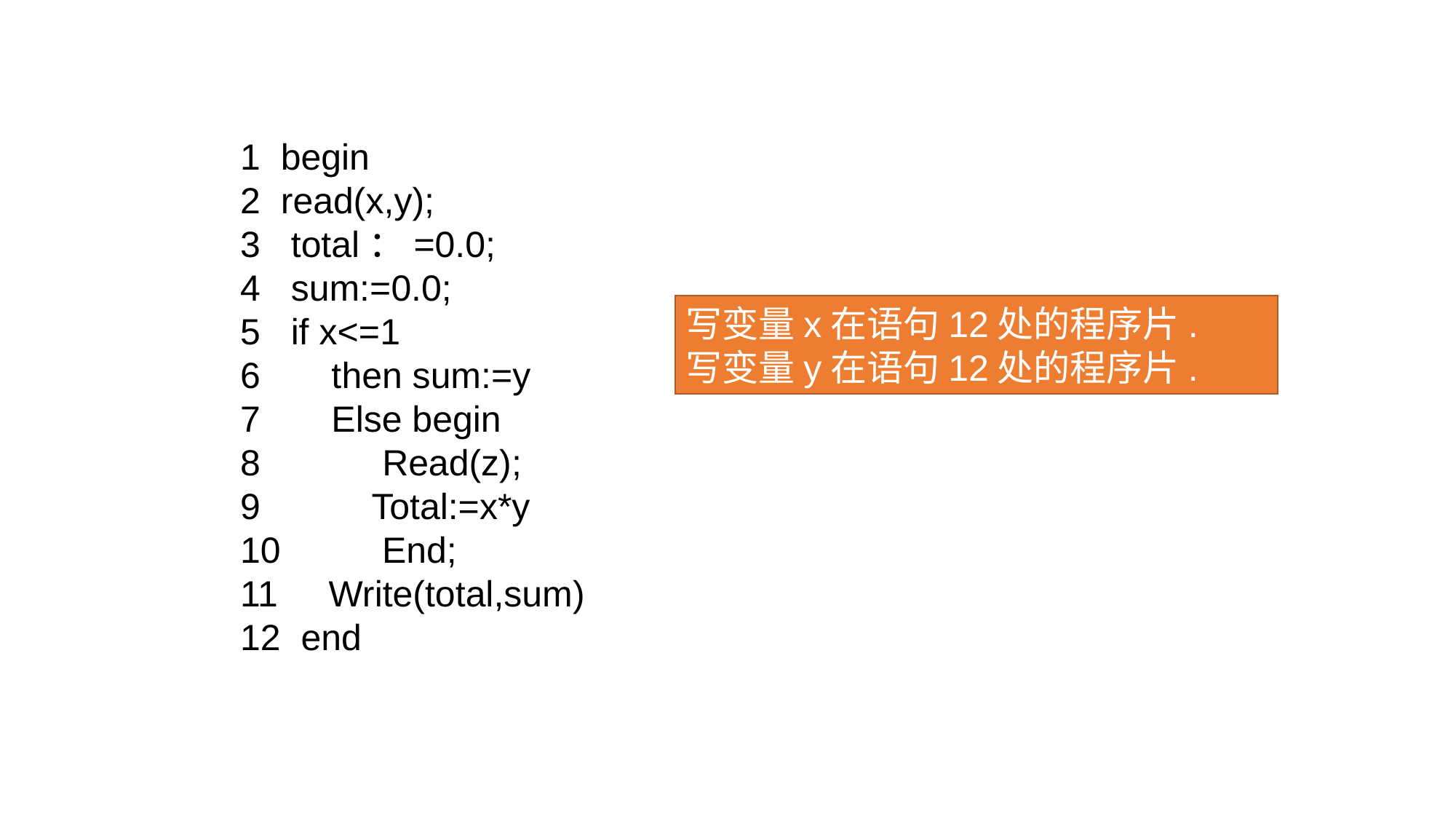

1  begin
2  read(x,y);
3   total：=0.0;
4   sum:=0.0;
5   if x<=1
6       then sum:=y
7       Else begin
8            Read(z);
9           Total:=x*y
10          End;
11     Write(total,sum)
12  end
写变量x在语句12处的程序片.
写变量y在语句12处的程序片.